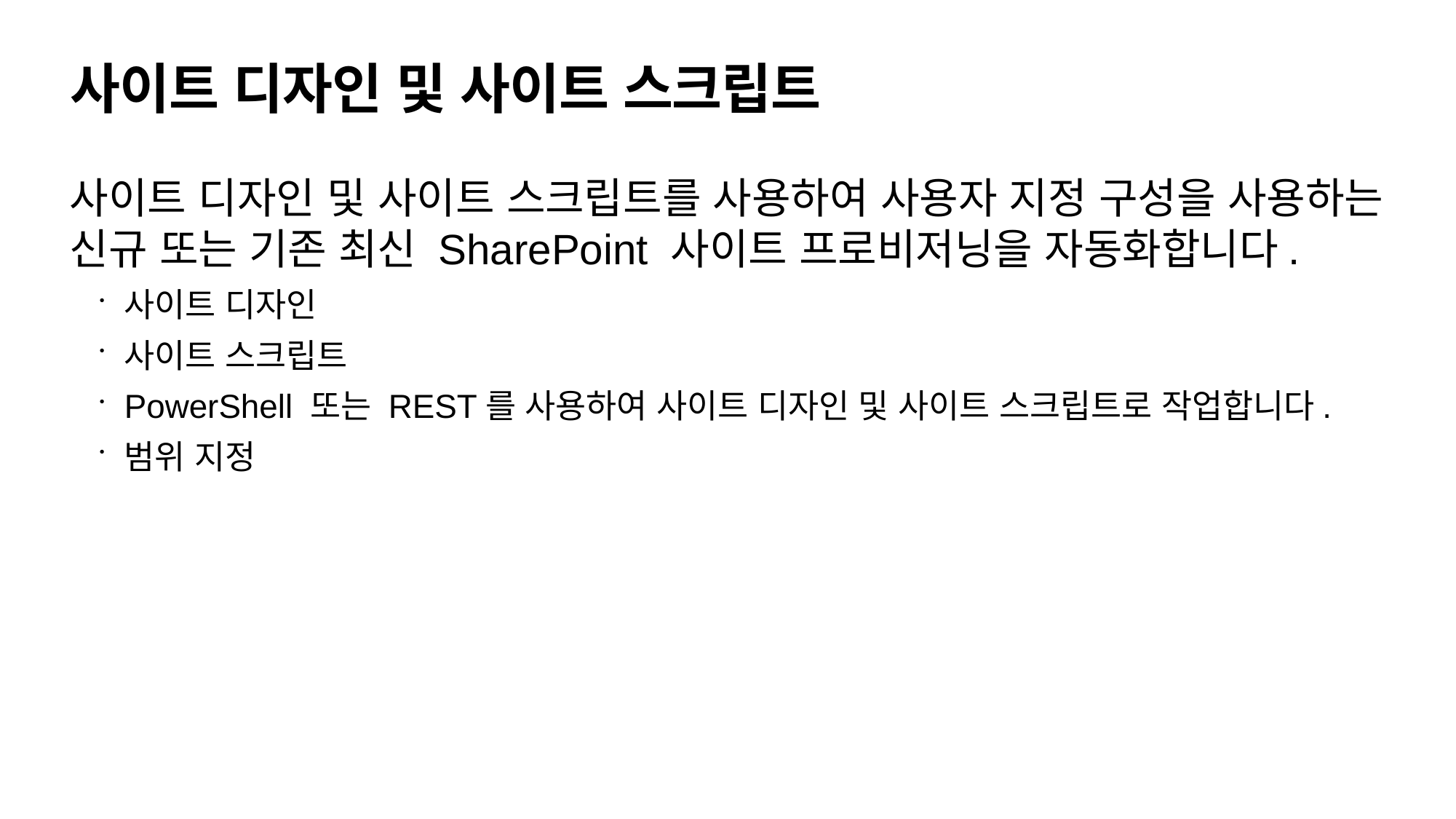

# 사이트 디자인 및 사이트 스크립트
사이트 디자인 및 사이트 스크립트를 사용하여 사용자 지정 구성을 사용하는 신규 또는 기존 최신 SharePoint 사이트 프로비저닝을 자동화합니다.
사이트 디자인
사이트 스크립트
PowerShell 또는 REST를 사용하여 사이트 디자인 및 사이트 스크립트로 작업합니다.
범위 지정